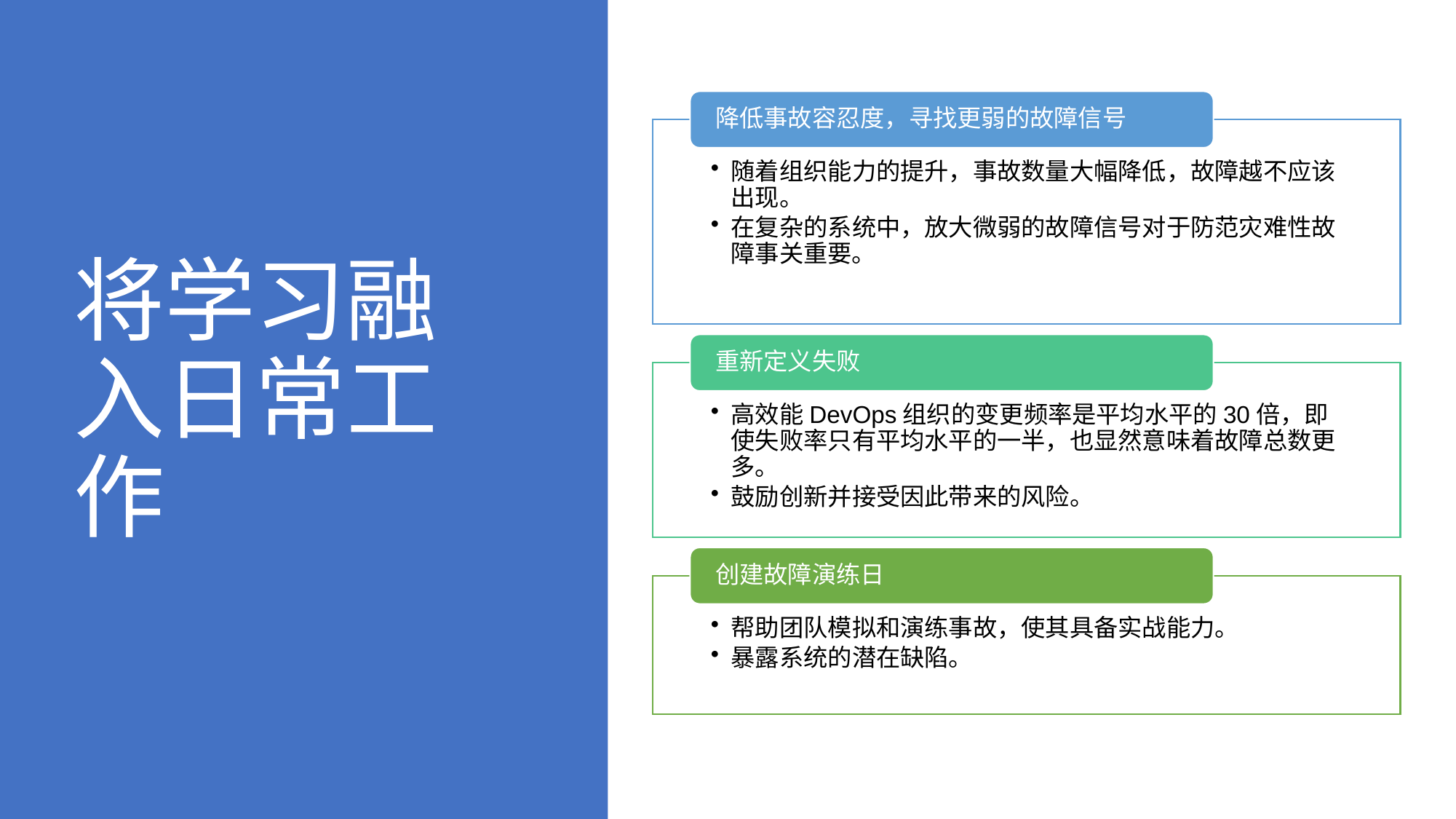

# 将学习融入日常工作
随着组织能力的提升，事故数量大幅降低，故障越不应该出现。
在复杂的系统中，放大微弱的故障信号对于防范灾难性故障事关重要。
降低事故容忍度，寻找更弱的故障信号
高效能DevOps组织的变更频率是平均水平的30倍，即使失败率只有平均水平的一半，也显然意味着故障总数更多。
鼓励创新并接受因此带来的风险。
重新定义失败
帮助团队模拟和演练事故，使其具备实战能力。
暴露系统的潜在缺陷。
创建故障演练日